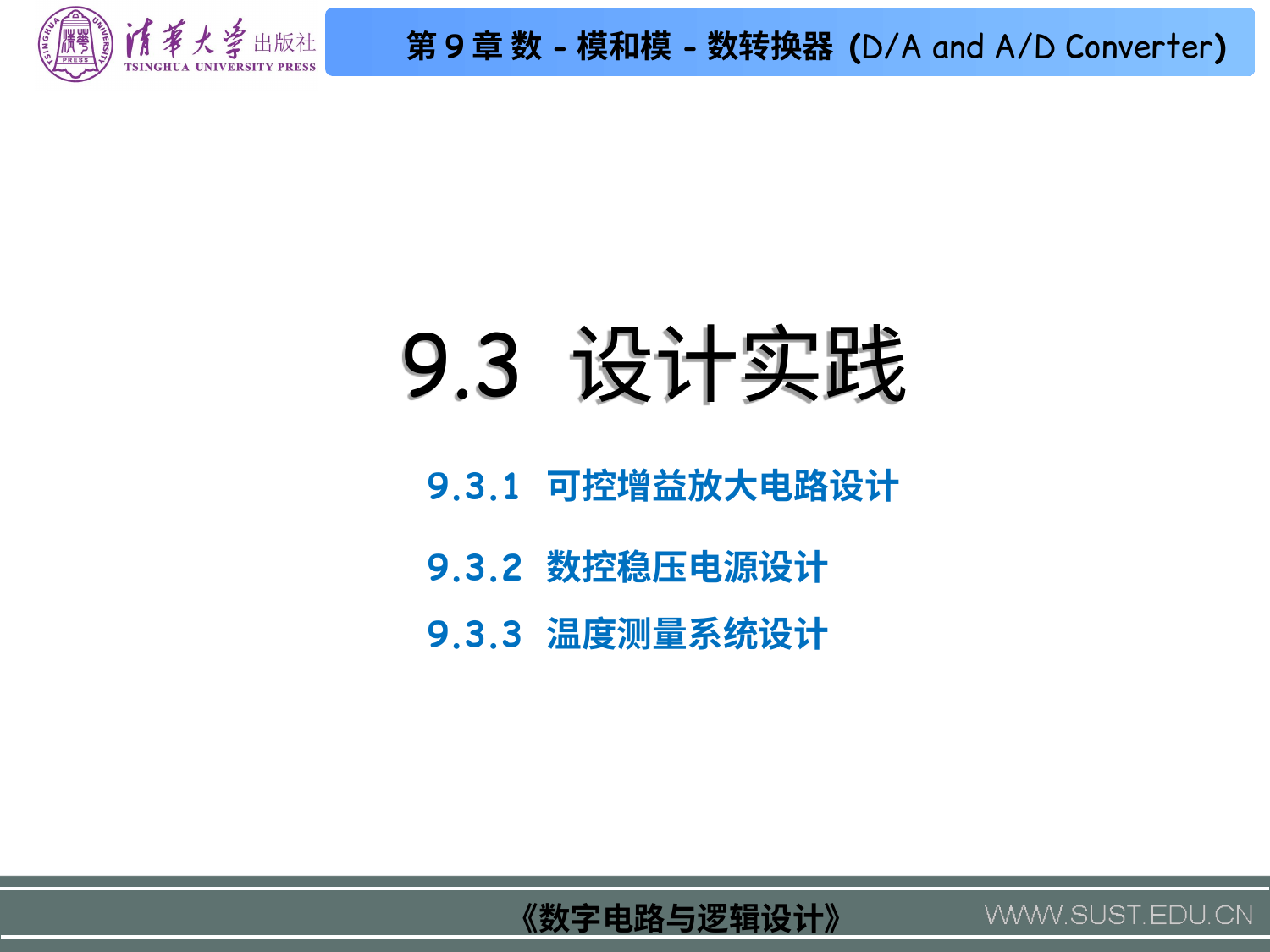

9.3 设计实践
9.3.1 可控增益放大电路设计
9.3.2 数控稳压电源设计
9.3.3 温度测量系统设计